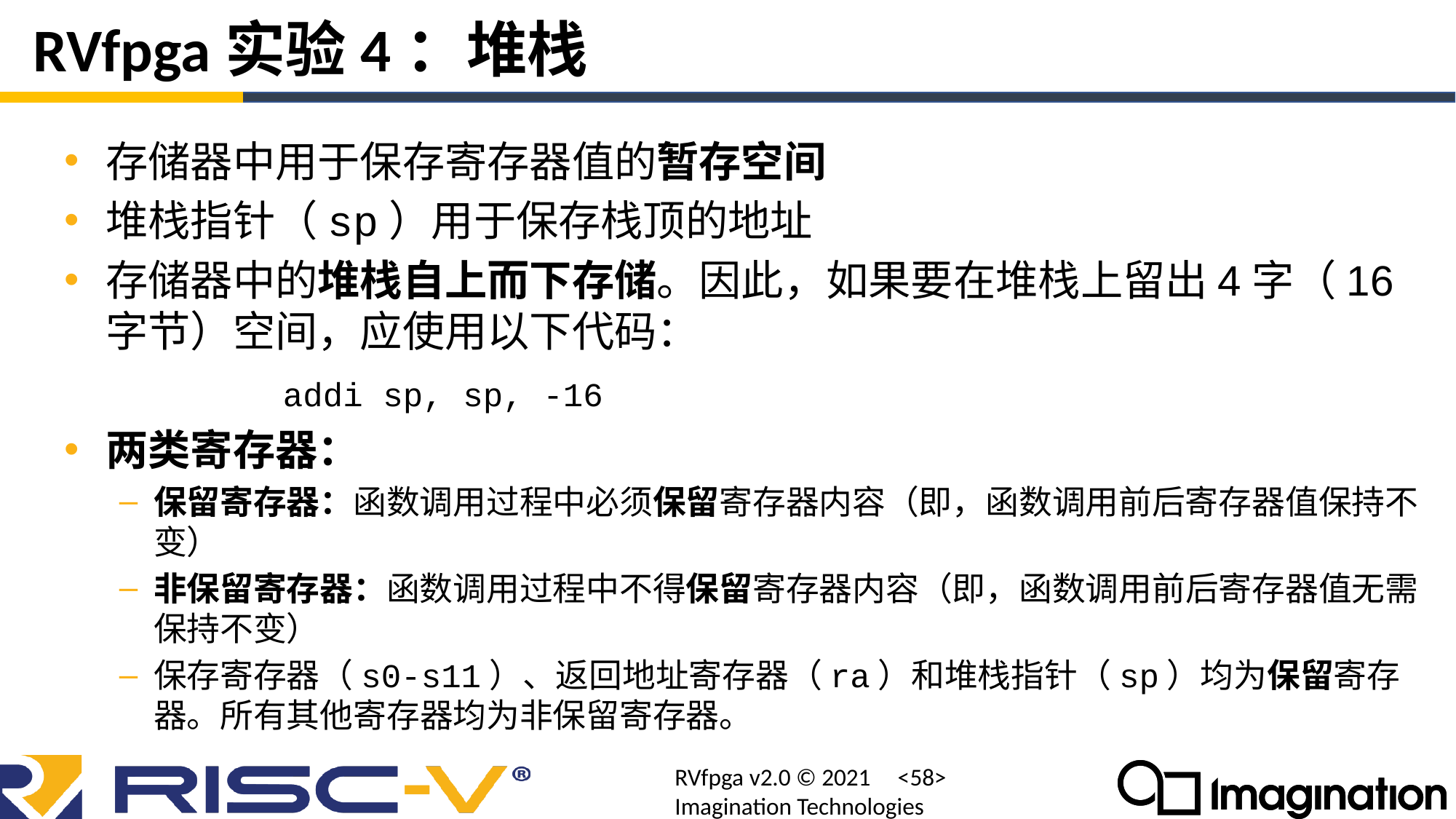

# RVfpga实验4：堆栈
存储器中用于保存寄存器值的暂存空间
堆栈指针（sp）用于保存栈顶的地址
存储器中的堆栈自上而下存储。因此，如果要在堆栈上留出4字（16字节）空间，应使用以下代码：
   		addi sp, sp, -16
两类寄存器：
保留寄存器：函数调用过程中必须保留寄存器内容（即，函数调用前后寄存器值保持不变）
非保留寄存器：函数调用过程中不得保留寄存器内容（即，函数调用前后寄存器值无需保持不变）
保存寄存器（s0-s11）、返回地址寄存器（ra）和堆栈指针（sp）均为保留寄存器。所有其他寄存器均为非保留寄存器。